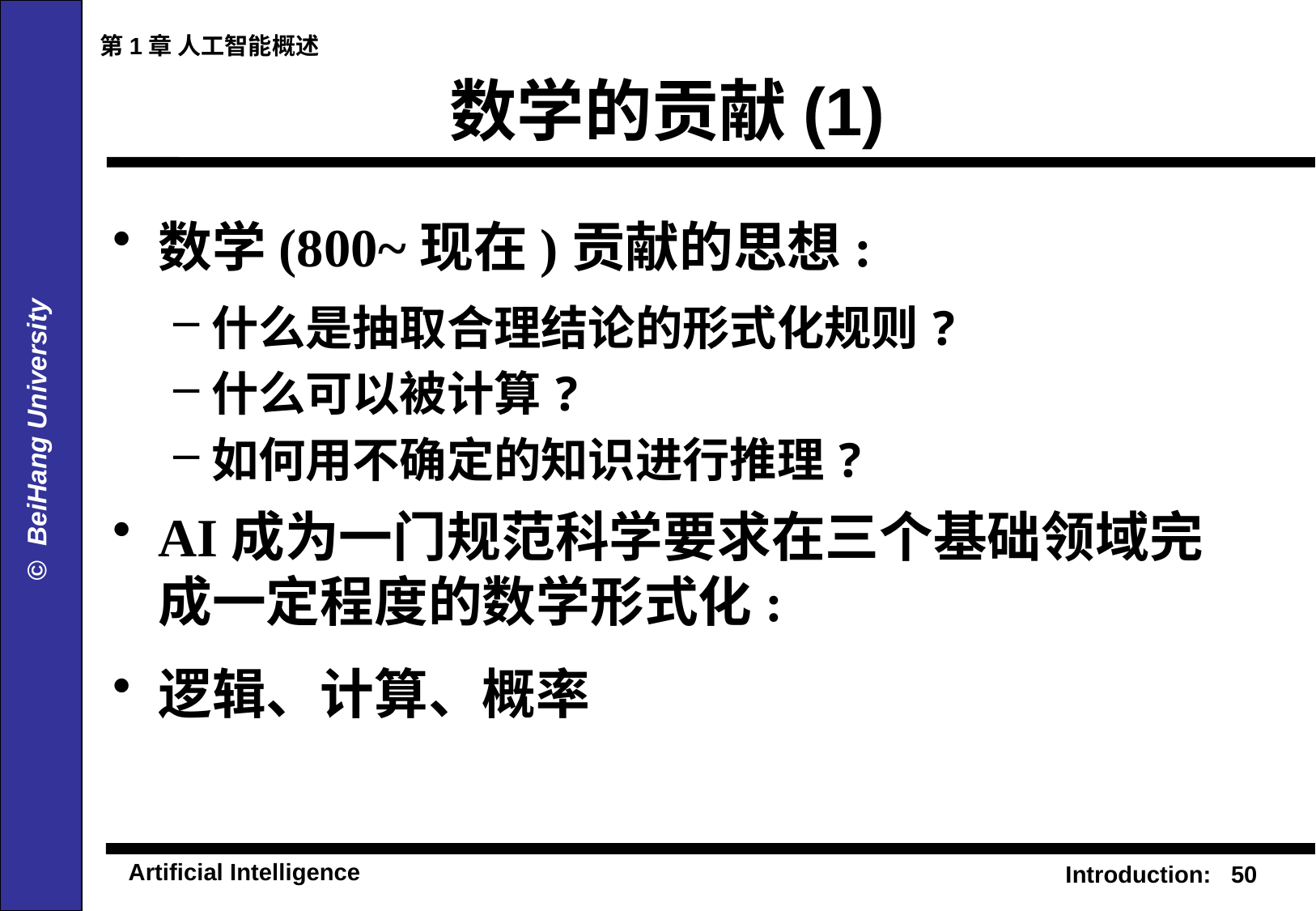

第1章 人工智能概述
# 数学的贡献(1)
数学(800~现在)贡献的思想:
什么是抽取合理结论的形式化规则?
什么可以被计算?
如何用不确定的知识进行推理?
AI成为一门规范科学要求在三个基础领域完成一定程度的数学形式化:
逻辑、计算、概率